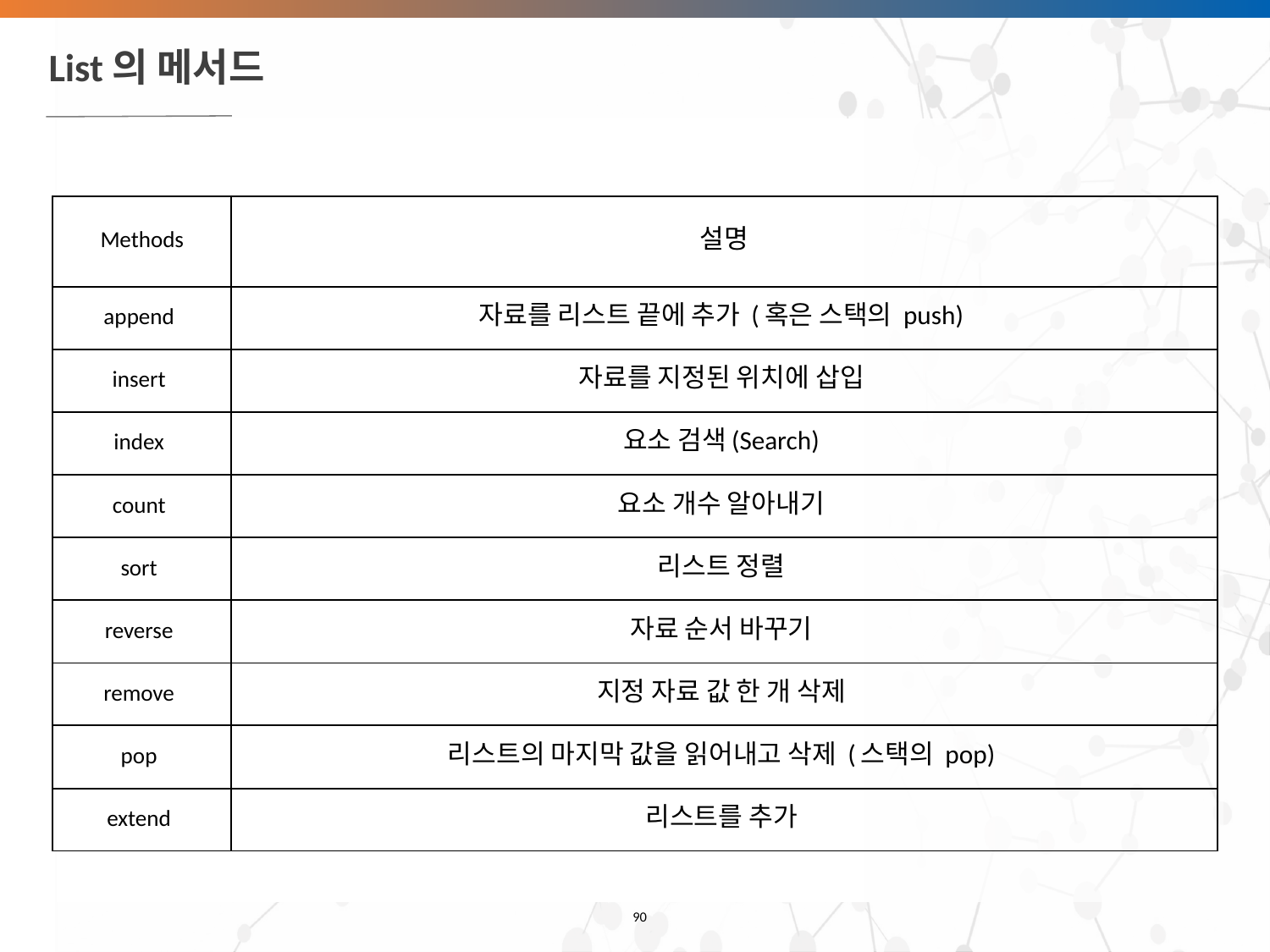

# List의 메서드
| Methods | 설명 |
| --- | --- |
| append | 자료를 리스트 끝에 추가 (혹은 스택의 push) |
| insert | 자료를 지정된 위치에 삽입 |
| index | 요소 검색(Search) |
| count | 요소 개수 알아내기 |
| sort | 리스트 정렬 |
| reverse | 자료 순서 바꾸기 |
| remove | 지정 자료 값 한 개 삭제 |
| pop | 리스트의 마지막 값을 읽어내고 삭제 (스택의 pop) |
| extend | 리스트를 추가 |
90